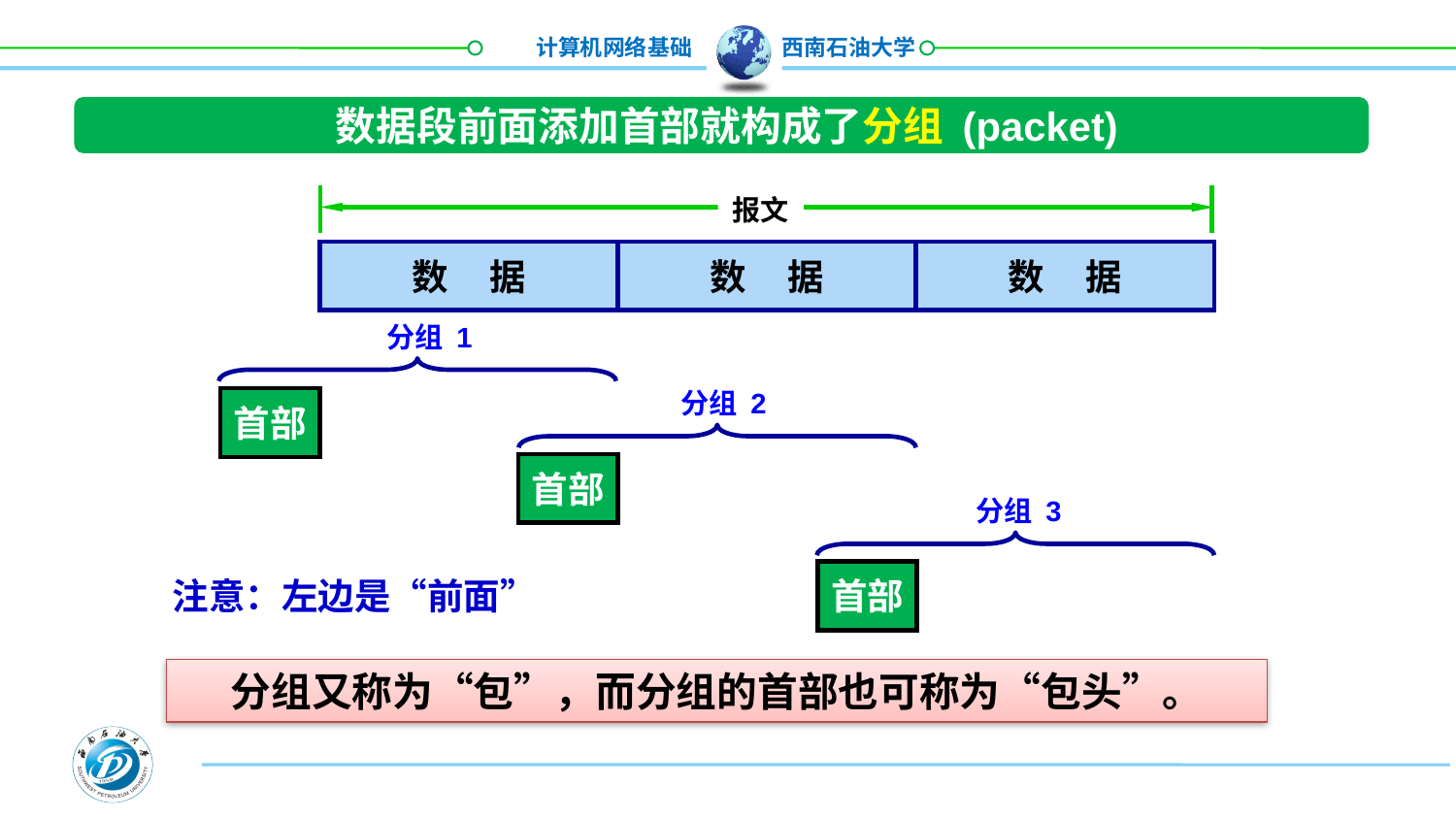

数据段前面添加首部就构成了分组 (packet)
报文

数     据
数     据
数     据

分组 1

分组 2
首部
首部

分组 3
首部
注意：左边是“前面”
分组又称为“包”，而分组的首部也可称为“包头”。